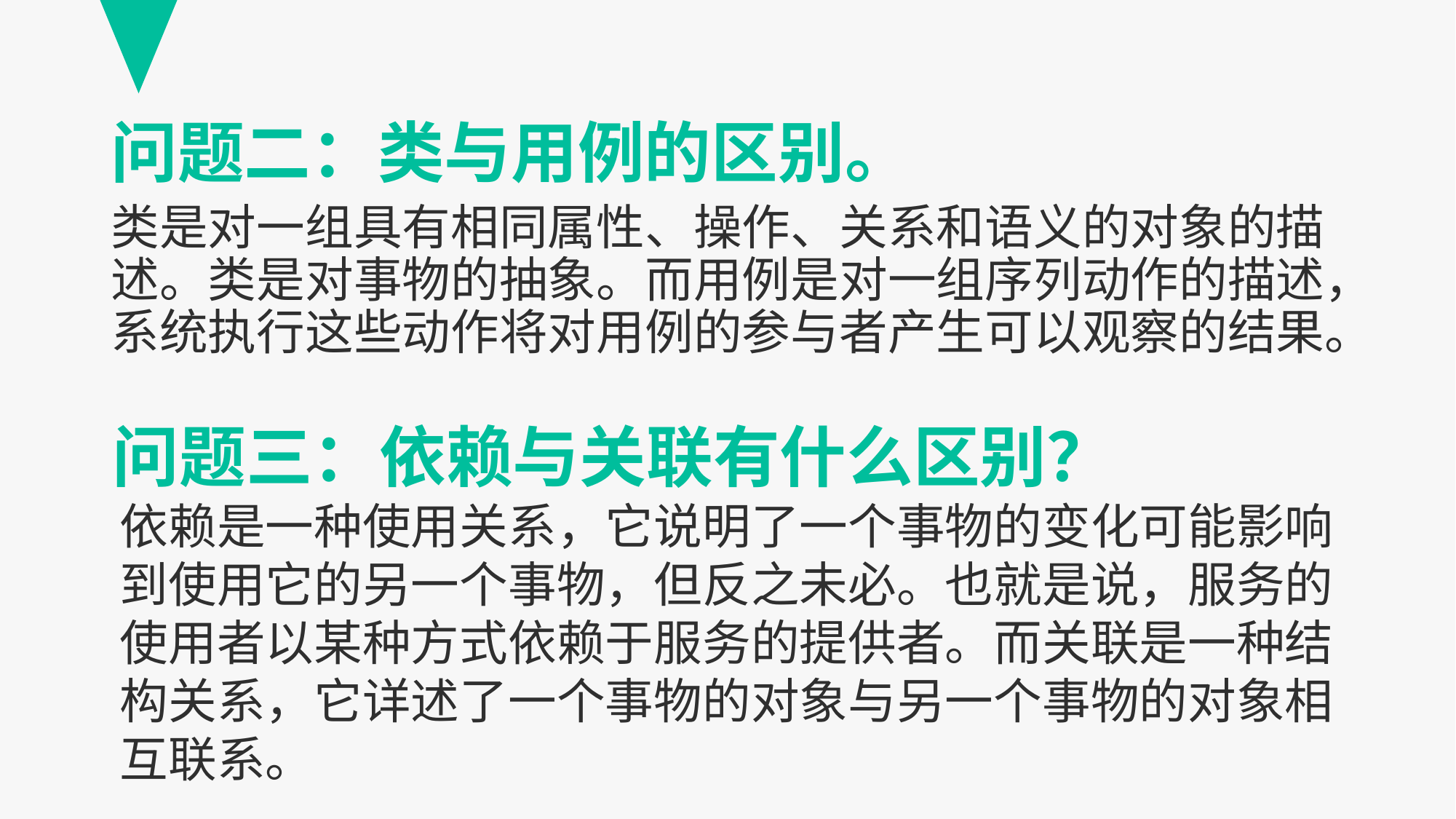

# 问题二：类与用例的区别。
类是对一组具有相同属性、操作、关系和语义的对象的描述。类是对事物的抽象。而用例是对一组序列动作的描述，系统执行这些动作将对用例的参与者产生可以观察的结果。
问题三：依赖与关联有什么区别？
依赖是一种使用关系，它说明了一个事物的变化可能影响到使用它的另一个事物，但反之未必。也就是说，服务的使用者以某种方式依赖于服务的提供者。而关联是一种结构关系，它详述了一个事物的对象与另一个事物的对象相互联系。